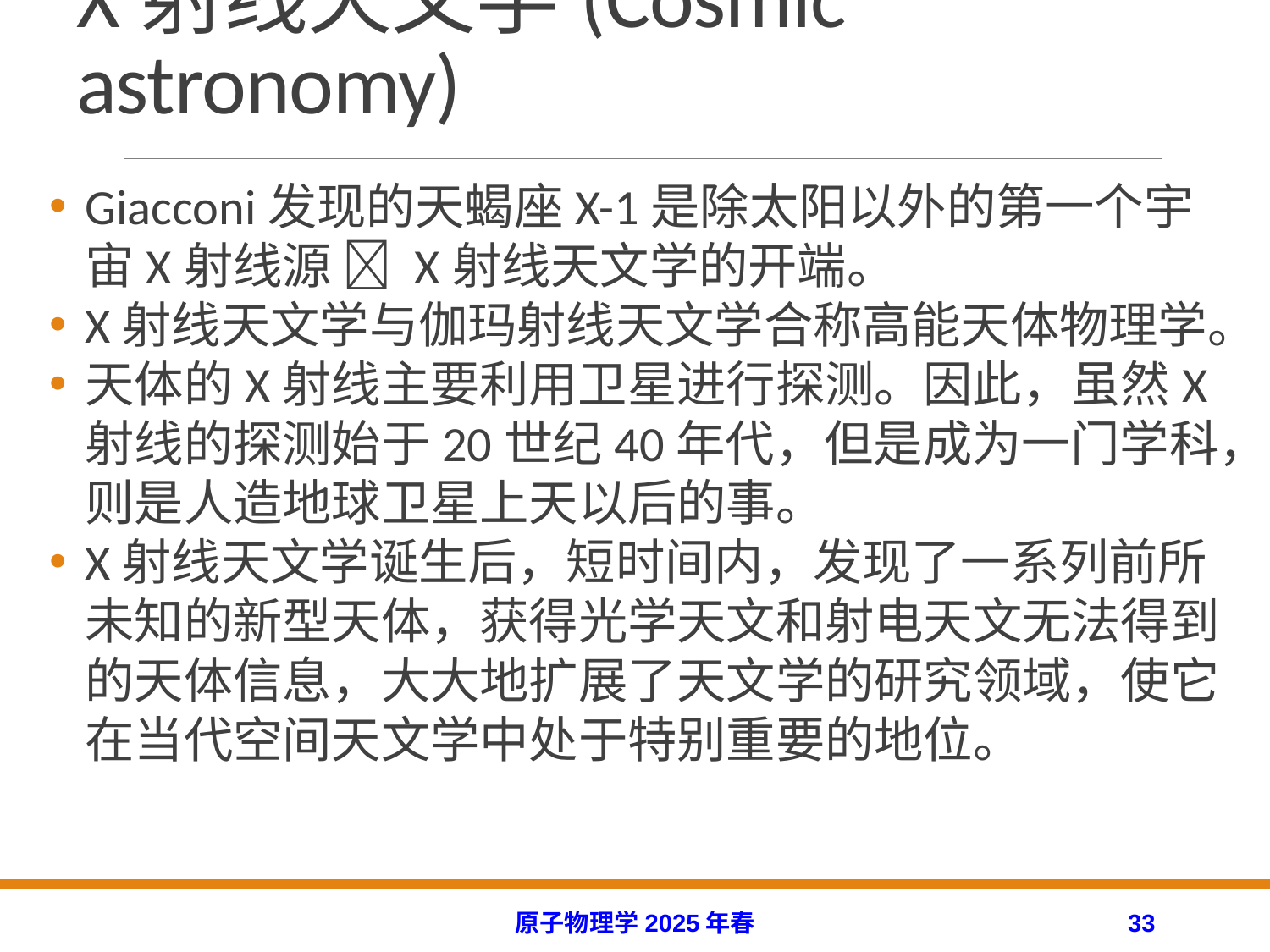

# X射线天文学(Cosmic astronomy)
Giacconi发现的天蝎座X-1是除太阳以外的第一个宇宙X射线源 ⇒ X射线天文学的开端。
X射线天文学与伽玛射线天文学合称高能天体物理学。
天体的X射线主要利用卫星进行探测。因此，虽然X射线的探测始于20世纪40年代，但是成为一门学科，则是人造地球卫星上天以后的事。
X射线天文学诞生后，短时间内，发现了一系列前所未知的新型天体，获得光学天文和射电天文无法得到的天体信息，大大地扩展了天文学的研究领域，使它在当代空间天文学中处于特别重要的地位。
原子物理学2025年春
33